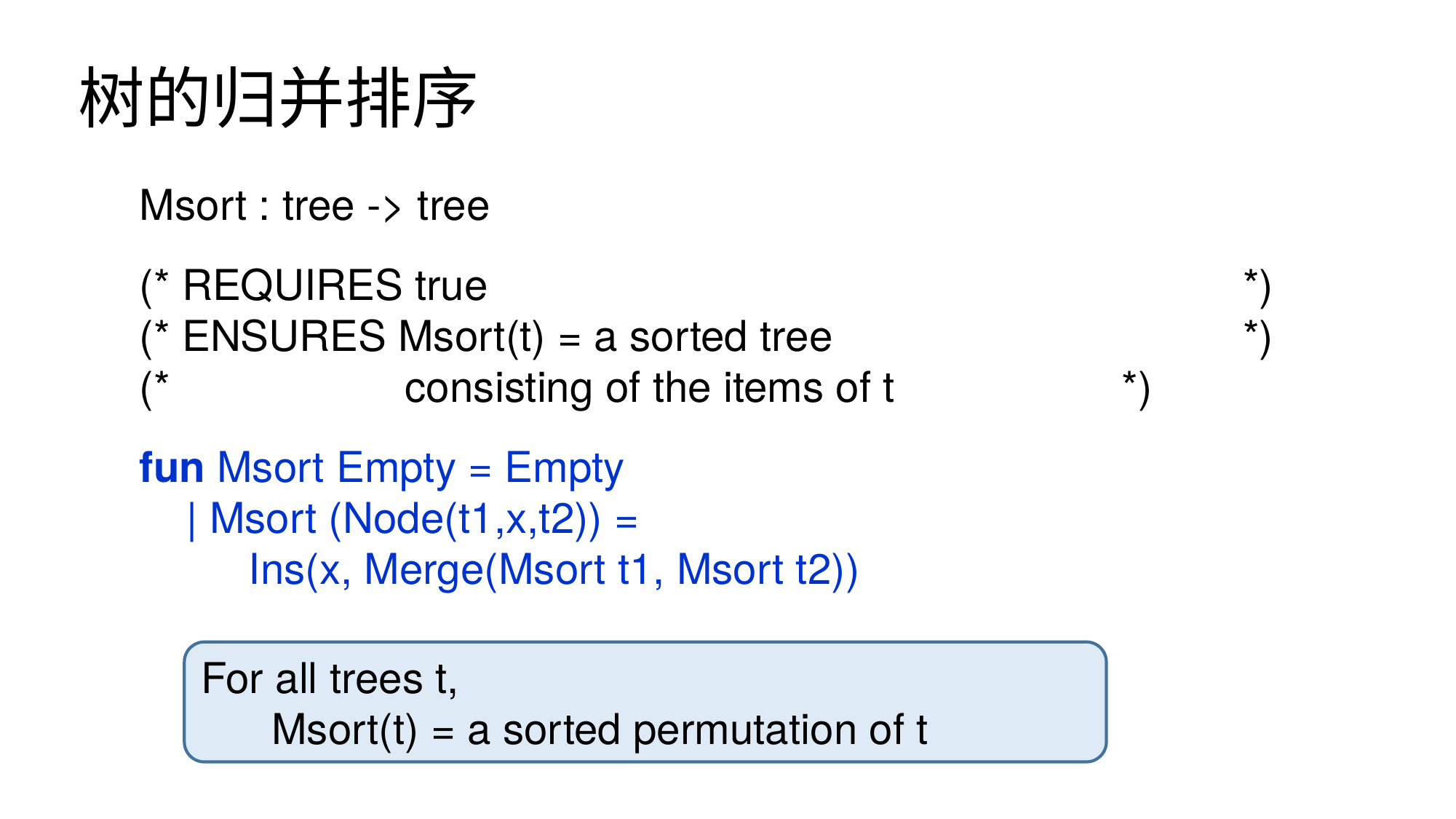

# 树的归并排序
Msort : tree -> tree
(* REQUIRES true							 *)
(* ENSURES Msort(t) = a sorted tree 				 *)
(* 		    consisting of the items of t	 		*)
fun Msort Empty = Empty
    | Msort (Node(t1,x,t2)) =
	Ins(x, Merge(Msort t1, Msort t2))
For all trees t,
      Msort(t) = a sorted permutation of t